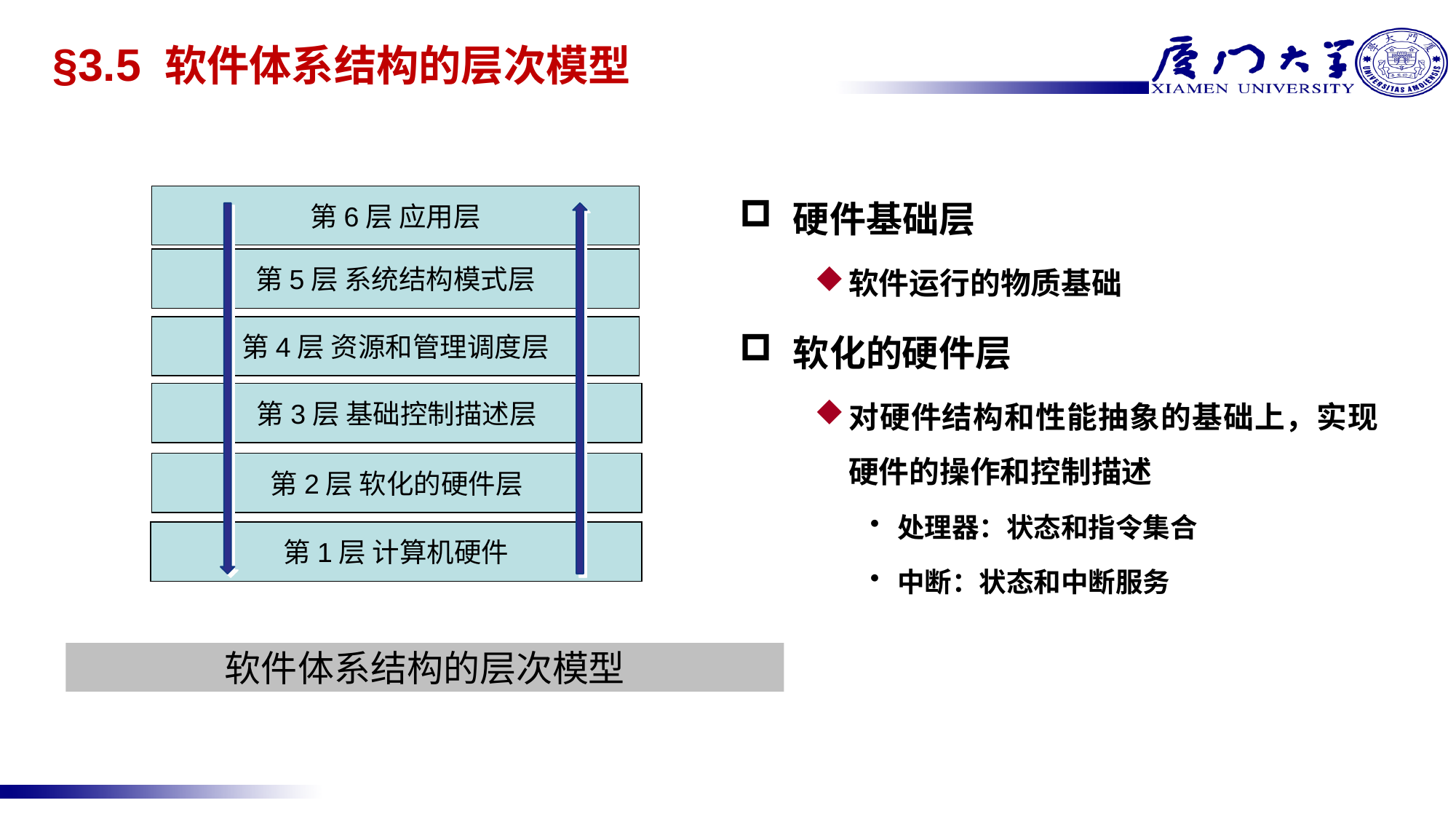

# §3.5 软件体系结构的层次模型
硬件基础层
软件运行的物质基础
软化的硬件层
对硬件结构和性能抽象的基础上，实现硬件的操作和控制描述
处理器：状态和指令集合
中断：状态和中断服务

第6层 应用层

第5层 系统结构模式层
第4层 资源和管理调度层
第3层 基础控制描述层
第2层 软化的硬件层
第1层 计算机硬件
软件体系结构的层次模型